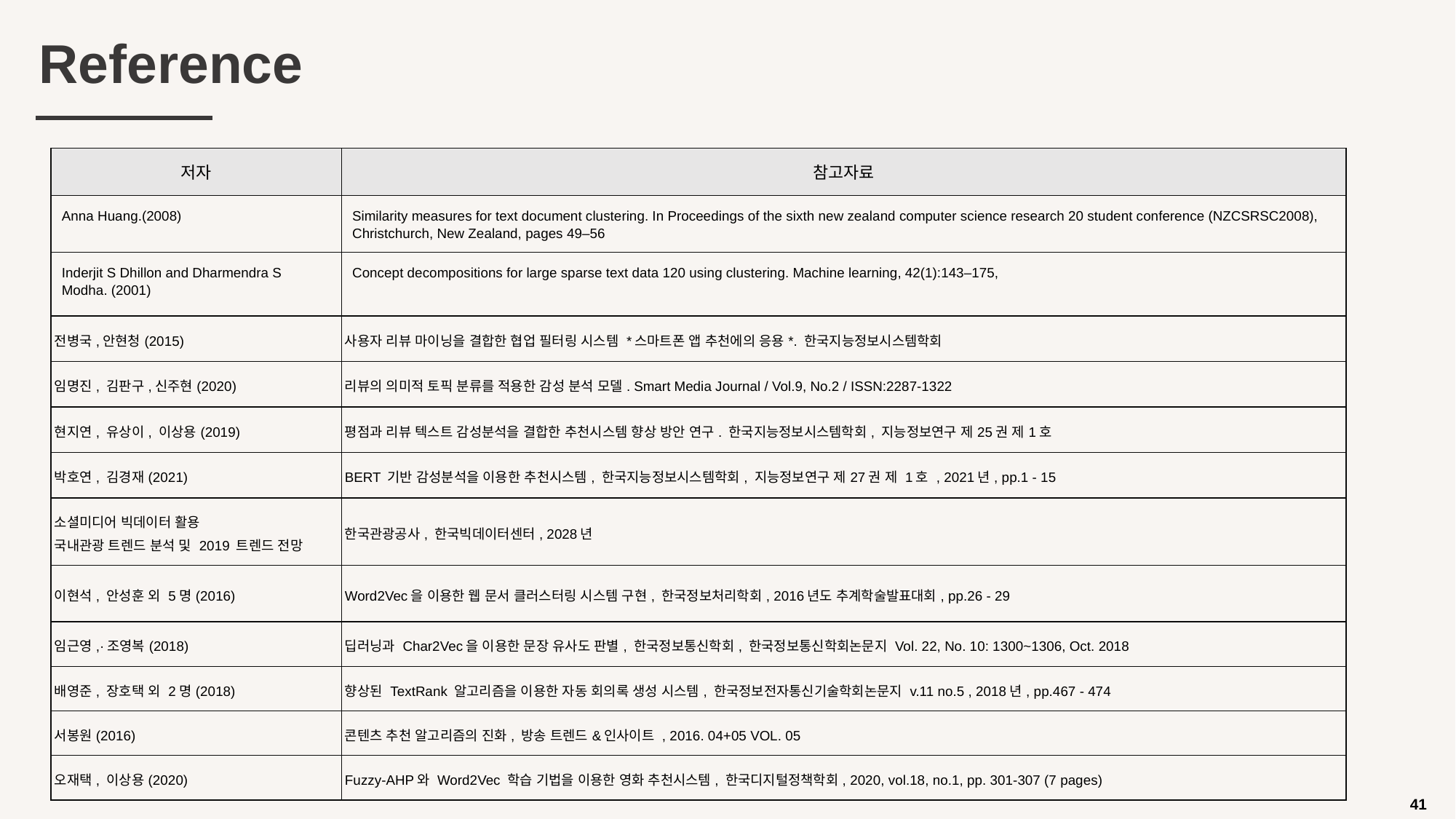

Reference
| 저자 | 참고자료 |
| --- | --- |
| Anna Huang.(2008) | Similarity measures for text document clustering. In Proceedings of the sixth new zealand computer science research 20 student conference (NZCSRSC2008), Christchurch, New Zealand, pages 49–56 |
| Inderjit S Dhillon and Dharmendra S Modha. (2001) | Concept decompositions for large sparse text data 120 using clustering. Machine learning, 42(1):143–175, |
| 전병국,안현청(2015) | 사용자 리뷰 마이닝을 결합한 협업 필터링 시스템 \*스마트폰 앱 추천에의 응용\*. 한국지능정보시스템학회 |
| 임명진, 김판구,신주현(2020) | 리뷰의 의미적 토픽 분류를 적용한 감성 분석 모델. Smart Media Journal / Vol.9, No.2 / ISSN:2287-1322 |
| 현지연, 유상이, 이상용(2019) | 평점과 리뷰 텍스트 감성분석을 결합한 추천시스템 향상 방안 연구. 한국지능정보시스템학회, 지능정보연구 제25권 제1호 |
| 박호연, 김경재(2021) | BERT 기반 감성분석을 이용한 추천시스템, 한국지능정보시스템학회, 지능정보연구 제27권 제 1호 , 2021년, pp.1 - 15 |
| 소셜미디어 빅데이터 활용 국내관광 트렌드 분석 및 2019 트렌드 전망 | 한국관광공사, 한국빅데이터센터, 2028년 |
| 이현석, 안성훈 외 5명(2016) | Word2Vec을 이용한 웹 문서 클러스터링 시스템 구현, 한국정보처리학회, 2016년도 추계학술발표대회, pp.26 - 29 |
| 임근영,·조영복(2018) | 딥러닝과 Char2Vec을 이용한 문장 유사도 판별, 한국정보통신학회, 한국정보통신학회논문지 Vol. 22, No. 10: 1300~1306, Oct. 2018 |
| 배영준, 장호택 외 2명(2018) | 향상된 TextRank 알고리즘을 이용한 자동 회의록 생성 시스템, 한국정보전자통신기술학회논문지 v.11 no.5 , 2018년, pp.467 - 474 |
| 서봉원(2016) | 콘텐츠 추천 알고리즘의 진화, 방송 트렌드&인사이트 , 2016. 04+05 VOL. 05 |
| 오재택, 이상용(2020) | Fuzzy-AHP와 Word2Vec 학습 기법을 이용한 영화 추천시스템, 한국디지털정책학회, 2020, vol.18, no.1, pp. 301-307 (7 pages) |